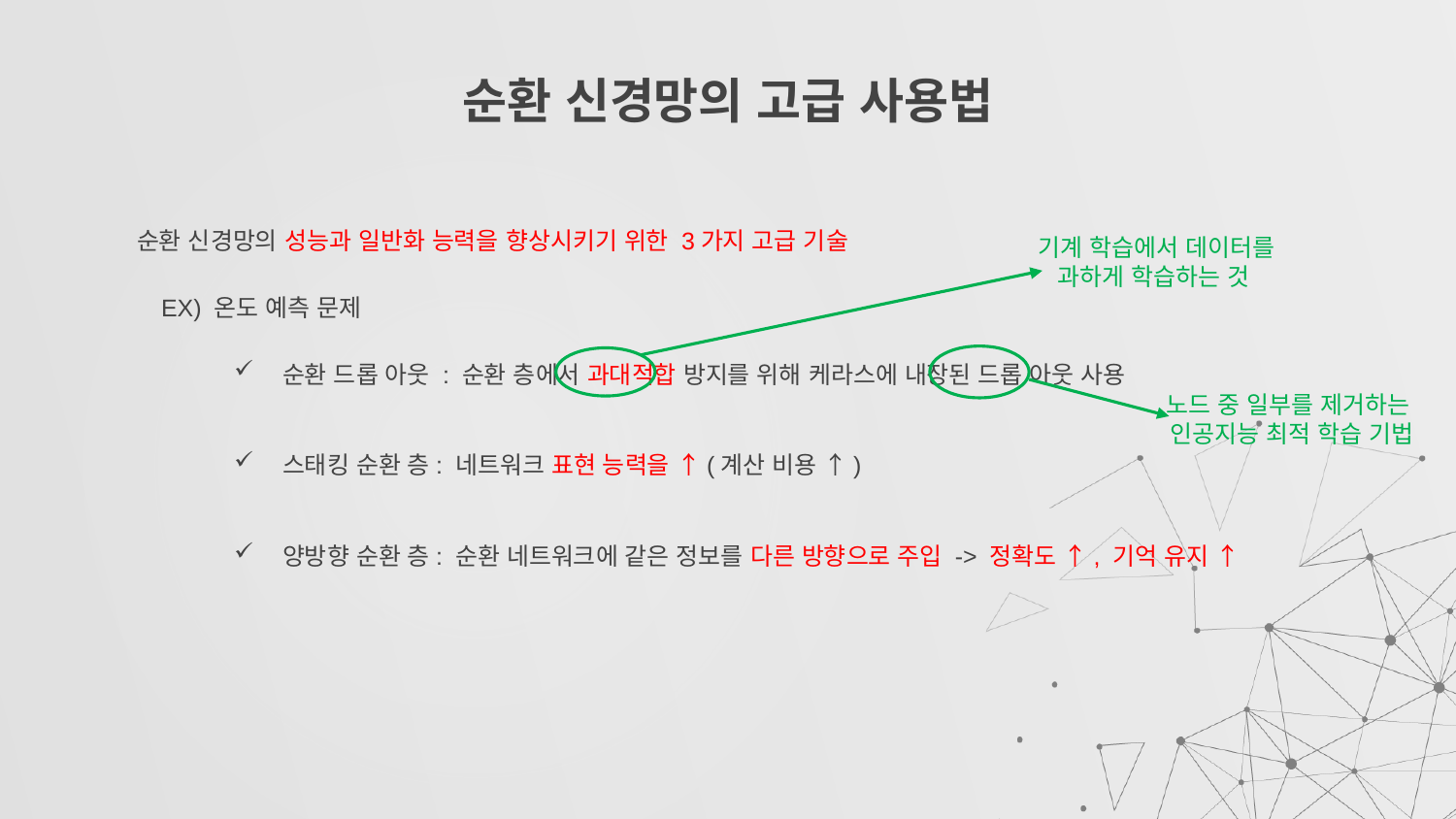

# 순환 신경망의 고급 사용법

순환 신경망의 성능과 일반화 능력을 향상시키기 위한 3가지 고급 기술

EX) 온도 예측 문제

순환 드롭 아웃 : 순환 층에서 과대적합 방지를 위해 케라스에 내장된 드롭 아웃 사용

스태킹 순환 층: 네트워크 표현 능력을 ↑(계산 비용 ↑)

양방향 순환 층: 순환 네트워크에 같은 정보를 다른 방향으로 주입 -> 정확도 ↑, 기억 유지 ↑

 기계 학습에서 데이터를
과하게 학습하는 것

노드 중 일부를 제거하는
인공지능 최적 학습 기법